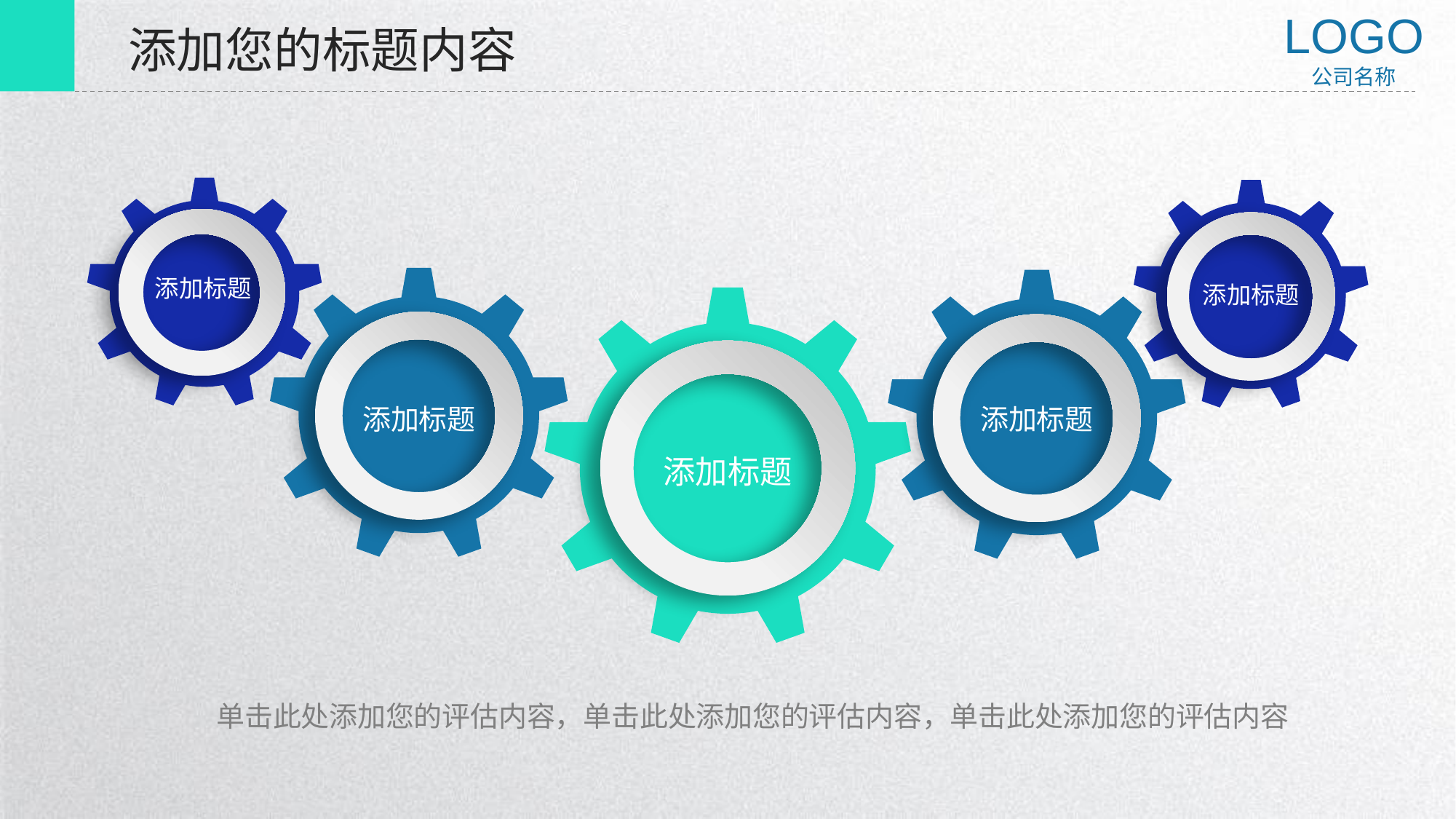

LOGO
公司名称
添加您的标题内容

添加标题

添加标题

添加标题

添加标题

添加标题
单击此处添加您的评估内容，单击此处添加您的评估内容，单击此处添加您的评估内容